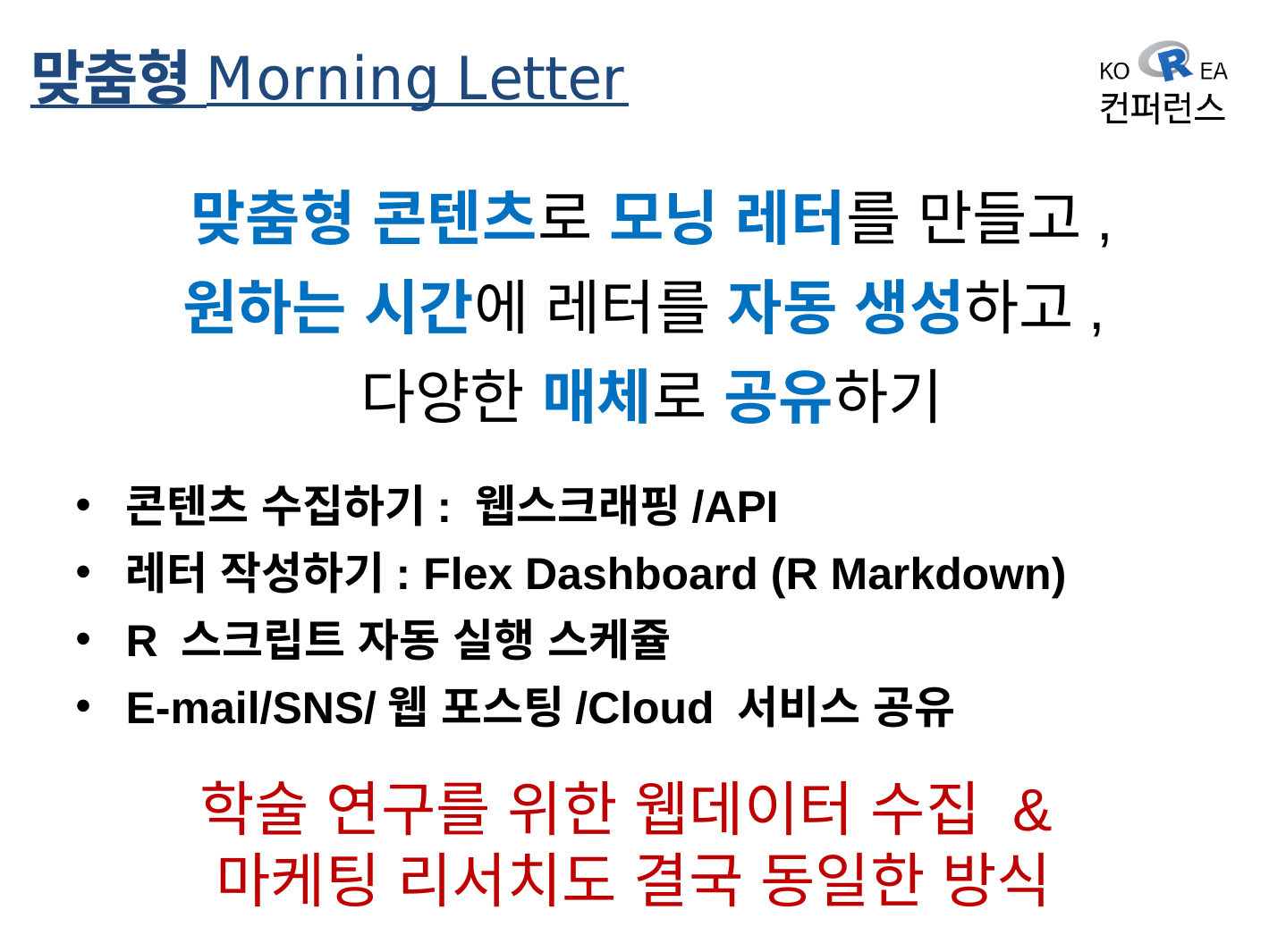

# 맞춤형 Morning Letter
맞춤형 콘텐츠로 모닝 레터를 만들고,
원하는 시간에 레터를 자동 생성하고,
다양한 매체로 공유하기

콘텐츠 수집하기: 웹스크래핑/API
레터 작성하기: Flex Dashboard (R Markdown)
R 스크립트 자동 실행 스케쥴
E-mail/SNS/웹 포스팅/Cloud 서비스 공유
학술 연구를 위한 웹데이터 수집 &
마케팅 리서치도 결국 동일한 방식